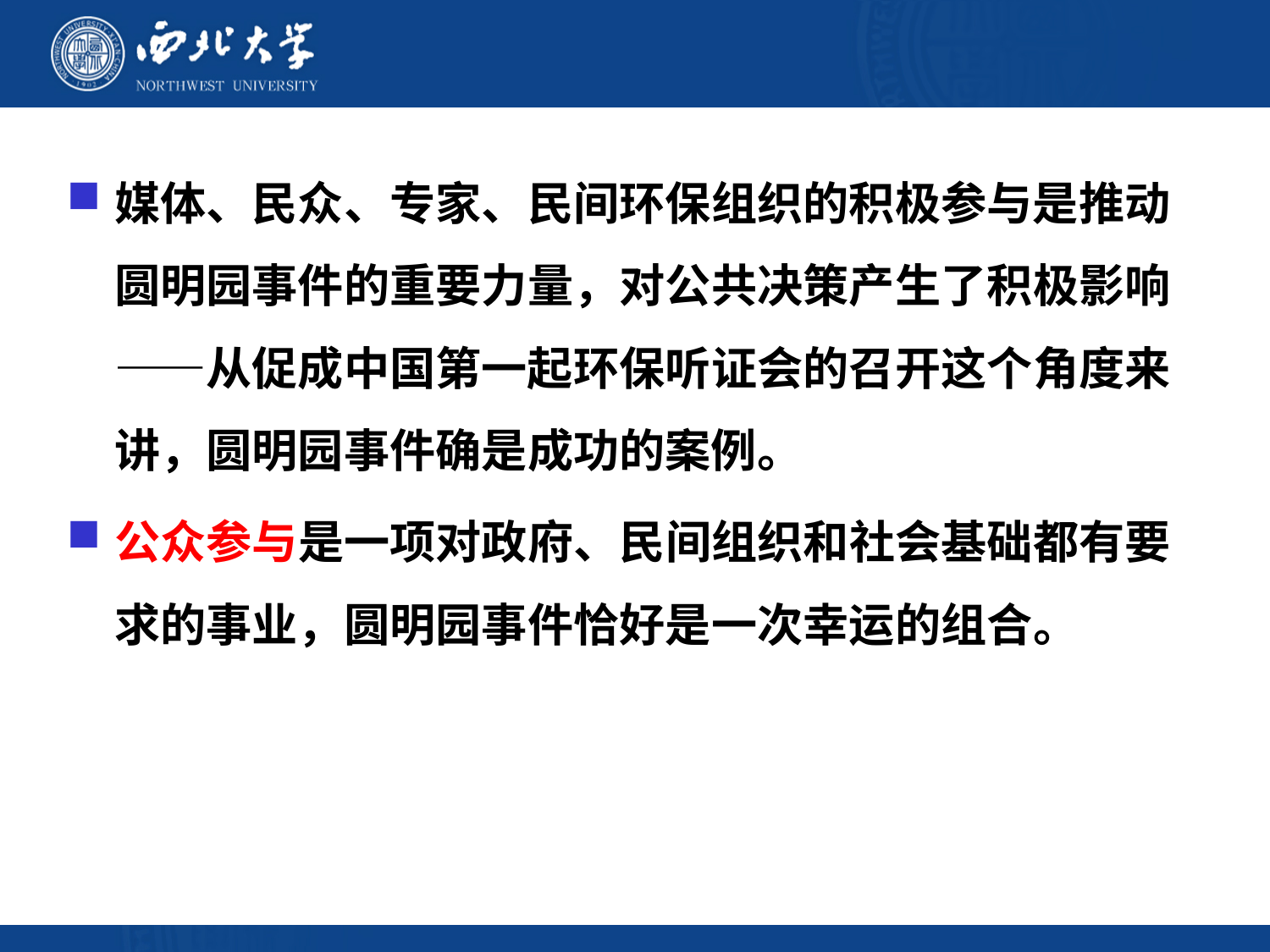

媒体、民众、专家、民间环保组织的积极参与是推动圆明园事件的重要力量，对公共决策产生了积极影响——从促成中国第一起环保听证会的召开这个角度来讲，圆明园事件确是成功的案例。
公众参与是一项对政府、民间组织和社会基础都有要求的事业，圆明园事件恰好是一次幸运的组合。